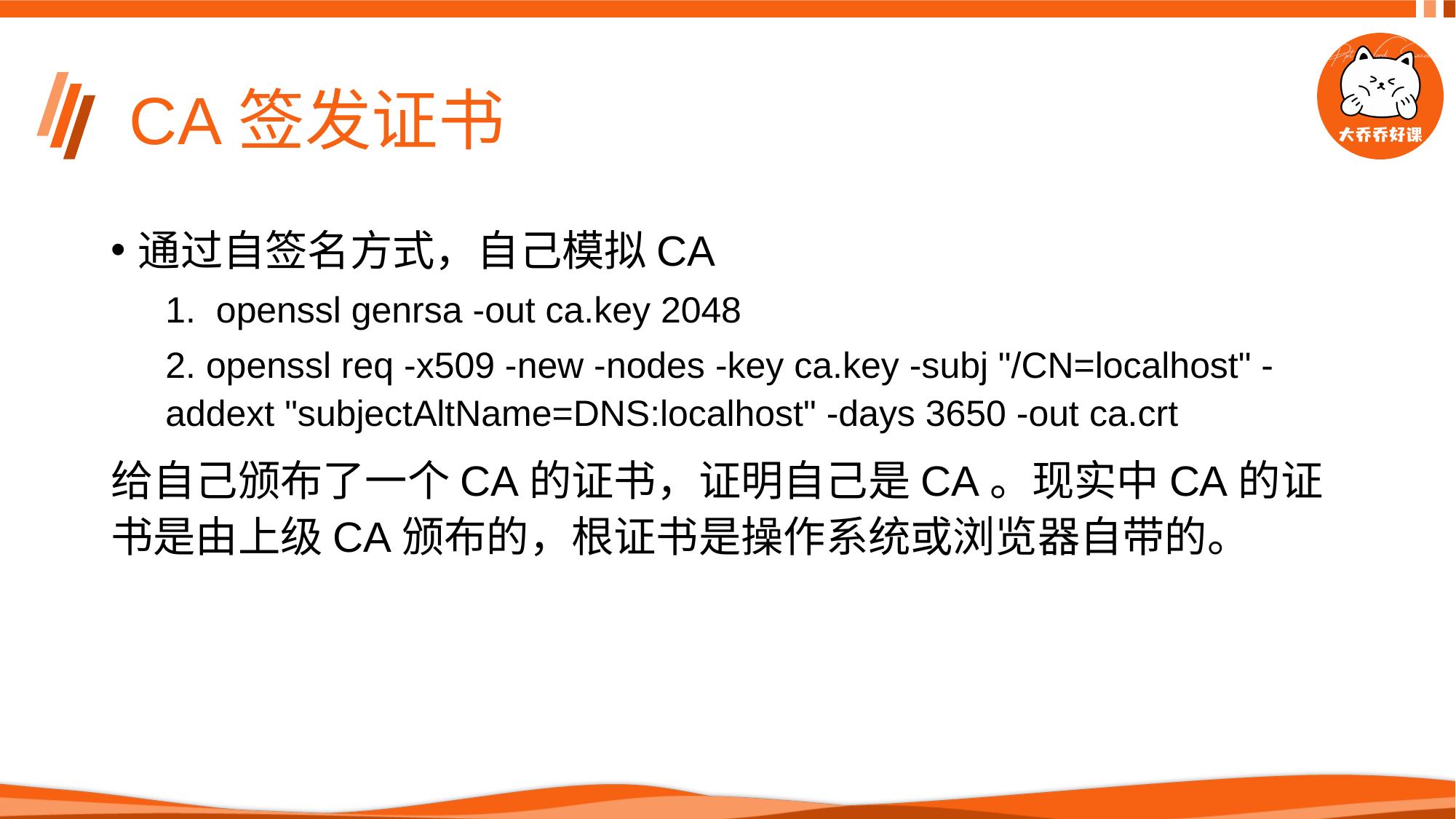

# CA签发证书
通过自签名方式，自己模拟CA
1.  openssl genrsa -out ca.key 2048
2. openssl req -x509 -new -nodes -key ca.key -subj "/CN=localhost" -addext "subjectAltName=DNS:localhost" -days 3650 -out ca.crt
给自己颁布了一个CA的证书，证明自己是CA。现实中CA的证书是由上级CA颁布的，根证书是操作系统或浏览器自带的。